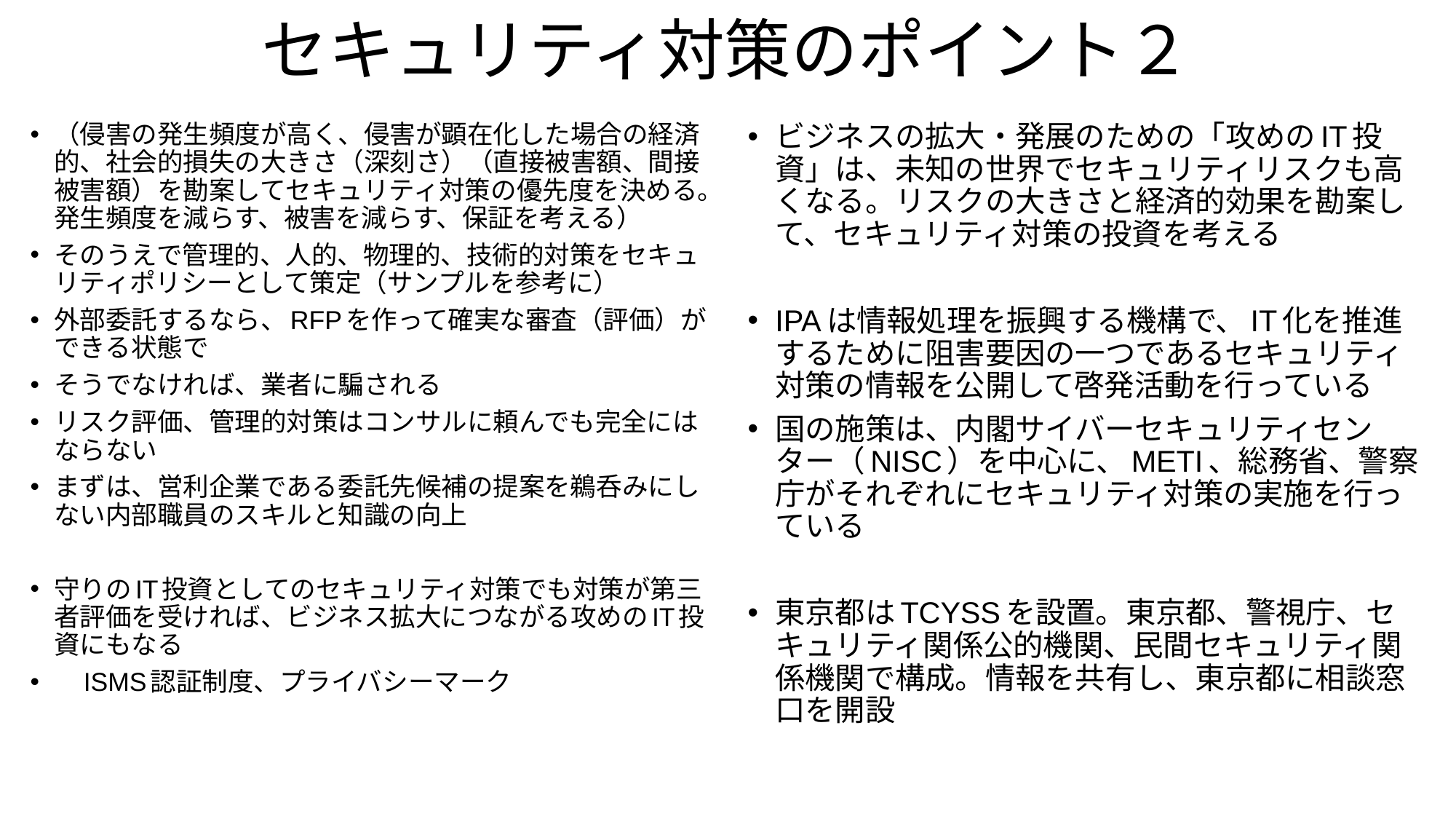

# セキュリティ対策のポイント２
（侵害の発生頻度が高く、侵害が顕在化した場合の経済的、社会的損失の大きさ（深刻さ）（直接被害額、間接被害額）を勘案してセキュリティ対策の優先度を決める。発生頻度を減らす、被害を減らす、保証を考える）
そのうえで管理的、人的、物理的、技術的対策をセキュリティポリシーとして策定（サンプルを参考に）
外部委託するなら、RFPを作って確実な審査（評価）ができる状態で
そうでなければ、業者に騙される
リスク評価、管理的対策はコンサルに頼んでも完全にはならない
まずは、営利企業である委託先候補の提案を鵜呑みにしない内部職員のスキルと知識の向上

守りのIT投資としてのセキュリティ対策でも対策が第三者評価を受ければ、ビジネス拡大につながる攻めのIT投資にもなる
　ISMS認証制度、プライバシーマーク

ビジネスの拡大・発展のための「攻めのIT投資」は、未知の世界でセキュリティリスクも高くなる。リスクの大きさと経済的効果を勘案して、セキュリティ対策の投資を考える

IPAは情報処理を振興する機構で、IT化を推進するために阻害要因の一つであるセキュリティ対策の情報を公開して啓発活動を行っている
国の施策は、内閣サイバーセキュリティセンター（NISC）を中心に、METI、総務省、警察庁がそれぞれにセキュリティ対策の実施を行っている

東京都はTCYSSを設置。東京都、警視庁、セキュリティ関係公的機関、民間セキュリティ関係機関で構成。情報を共有し、東京都に相談窓口を開設